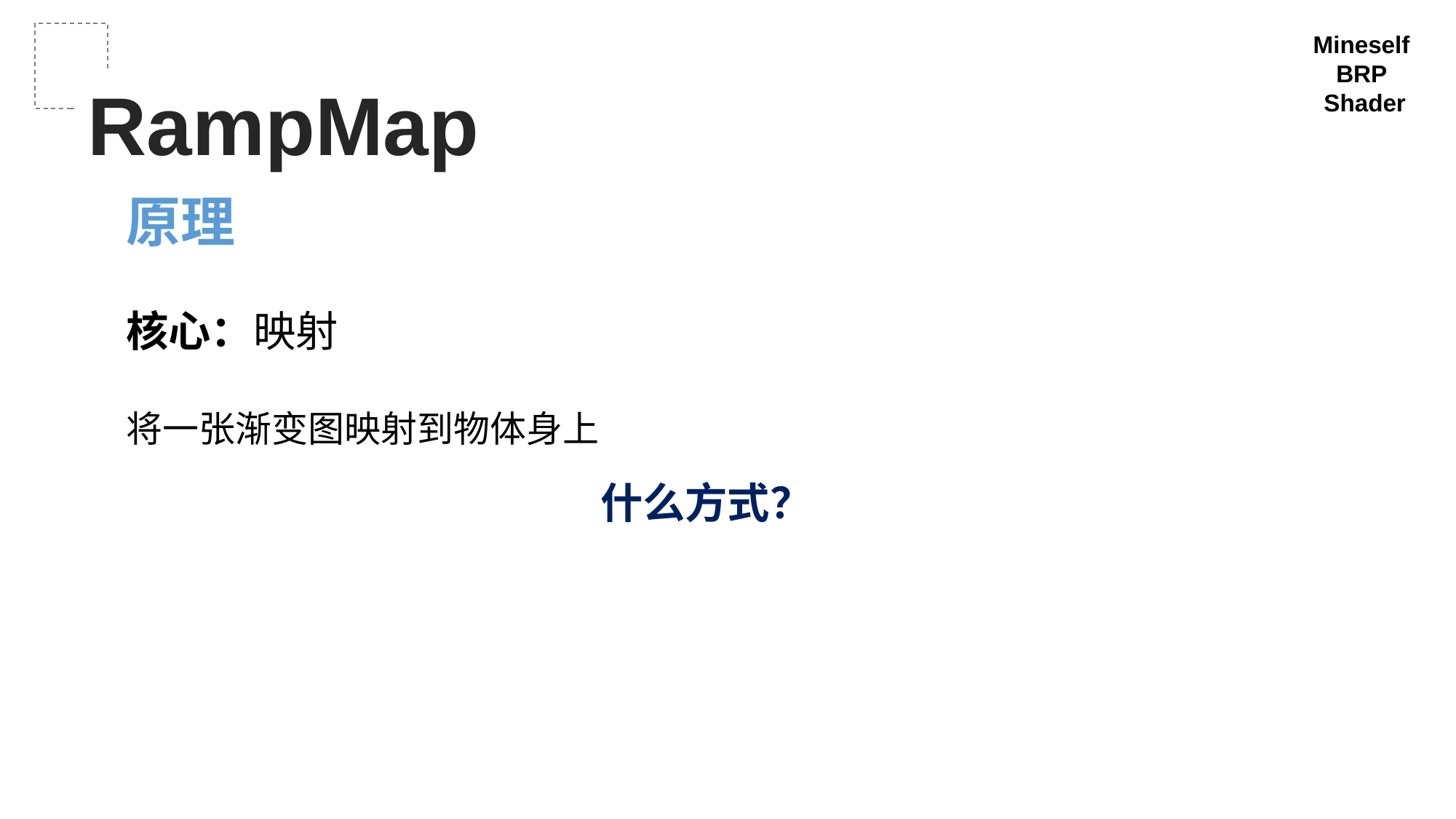

Mineself
BRP
Shader

RampMap
原理
核心：映射

将一张渐变图映射到物体身上
什么方式？